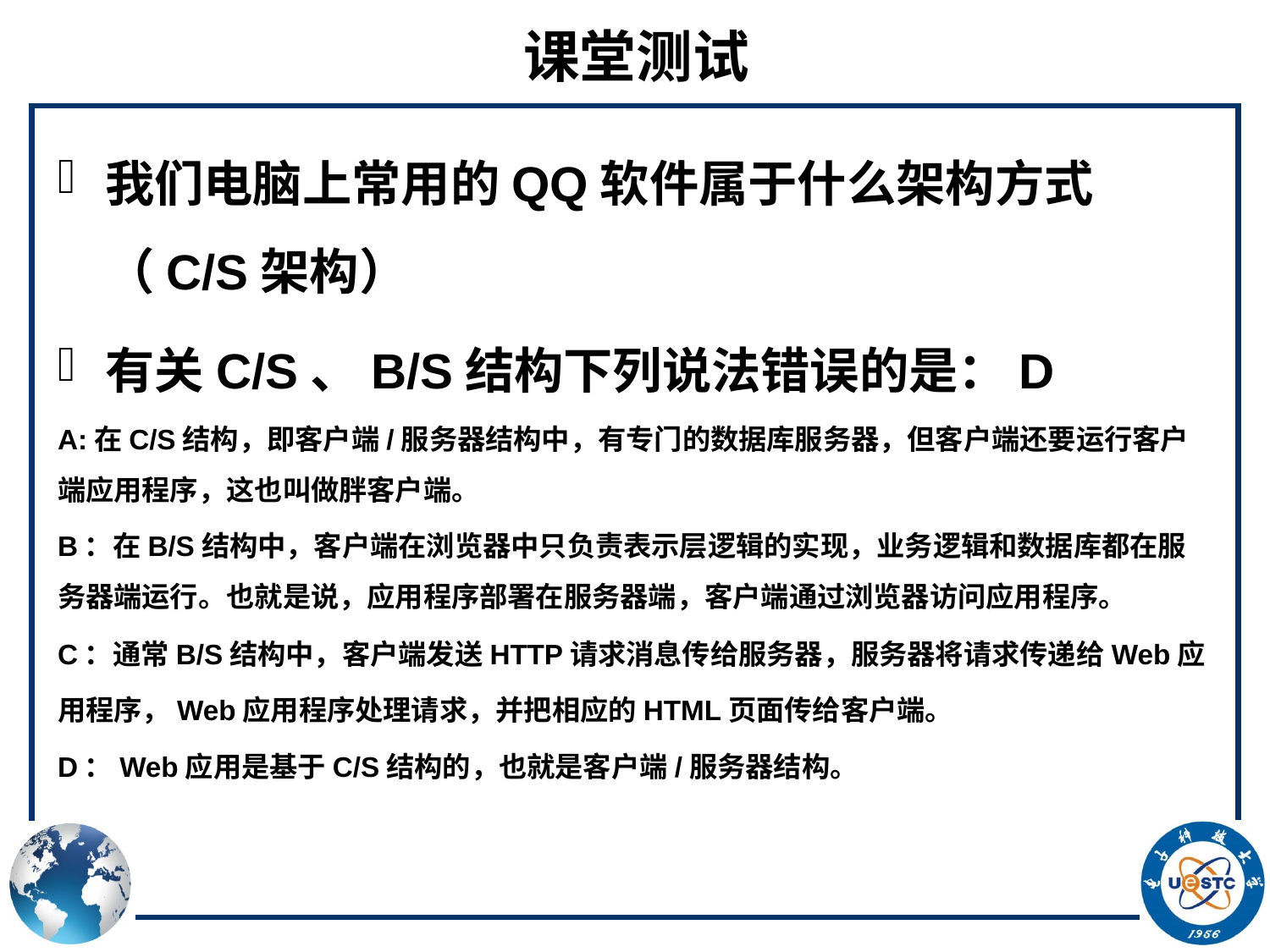

# 课堂测试
我们电脑上常用的QQ软件属于什么架构方式 （C/S架构）
有关C/S、B/S结构下列说法错误的是：D
A:在C/S结构，即客户端/服务器结构中，有专门的数据库服务器，但客户端还要运行客户端应用程序，这也叫做胖客户端。
B：在B/S结构中，客户端在浏览器中只负责表示层逻辑的实现，业务逻辑和数据库都在服务器端运行。也就是说，应用程序部署在服务器端，客户端通过浏览器访问应用程序。
C：通常B/S结构中，客户端发送HTTP请求消息传给服务器，服务器将请求传递给Web应用程序，Web应用程序处理请求，并把相应的HTML页面传给客户端。
D：Web应用是基于C/S结构的，也就是客户端/服务器结构。